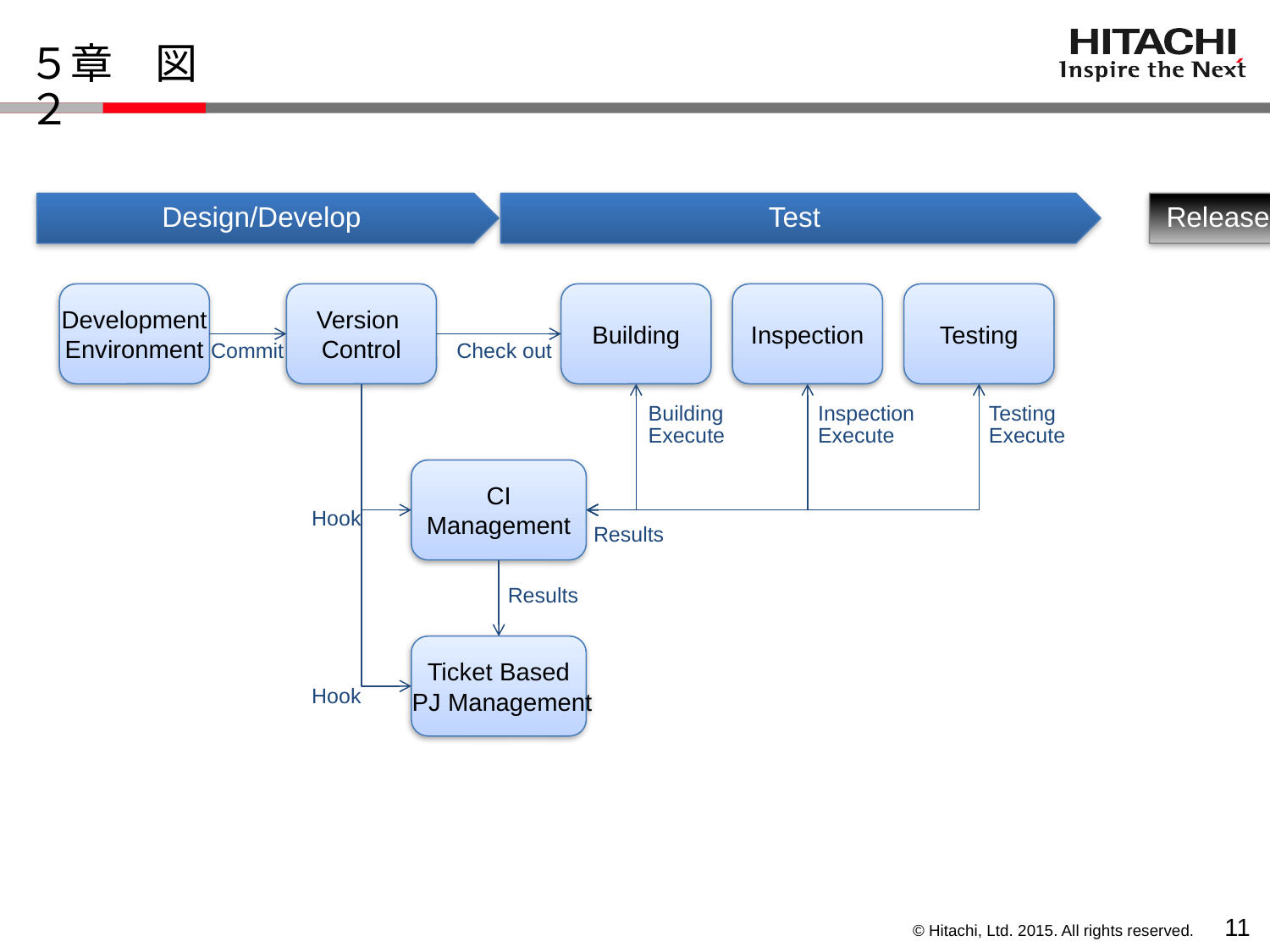

# ５章　図２
Design/Develop
Test
Development
Environment
Version
Control
Building
Inspection
Testing
Commit
Check out
Building
Execute
Inspection
Execute
Testing
Execute
CI
Management
Hook
Results
Results
Ticket Based
 PJ Management
Hook
Release
11